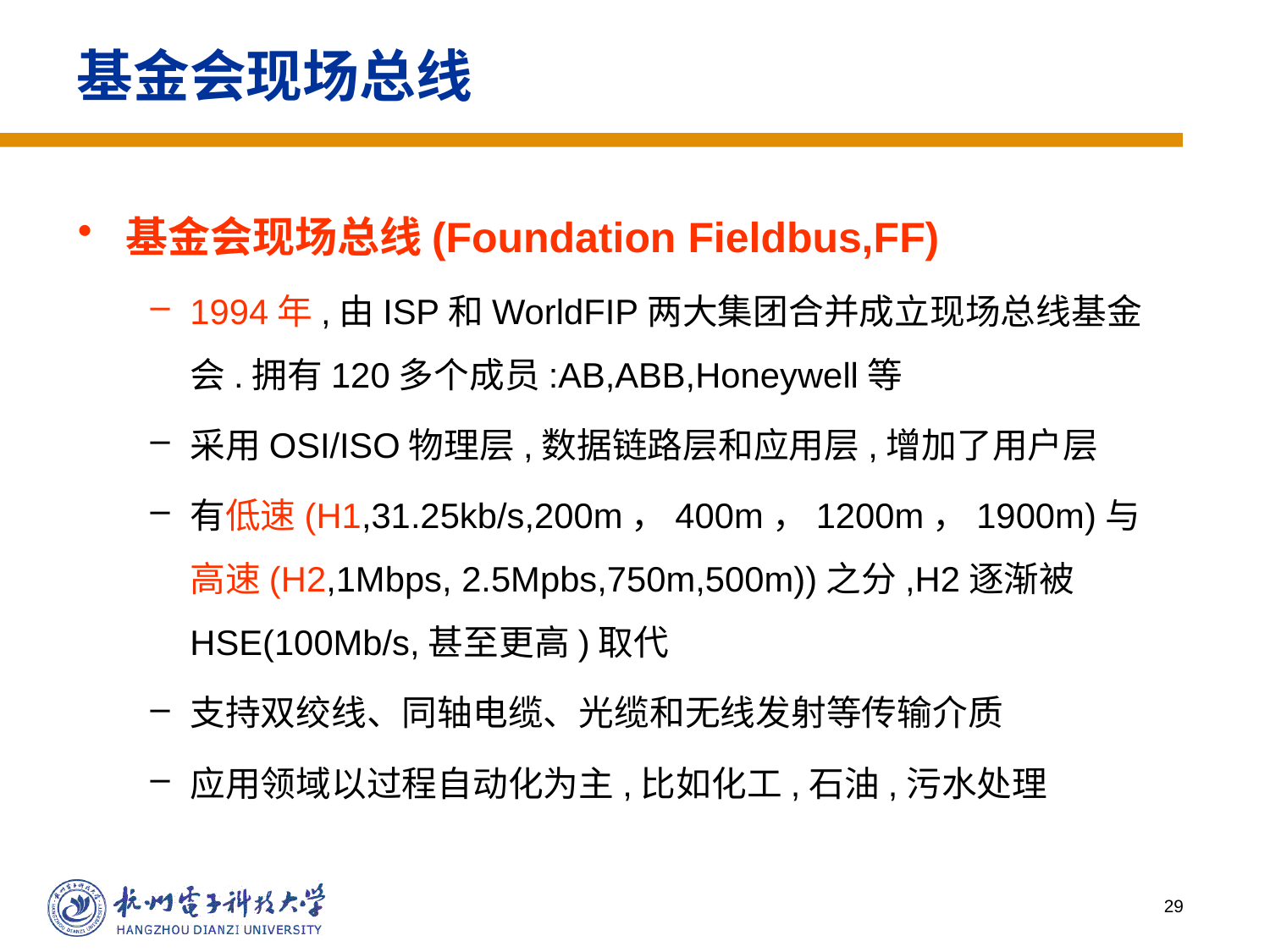

# 基金会现场总线
基金会现场总线(Foundation Fieldbus,FF)
1994年,由ISP和WorldFIP两大集团合并成立现场总线基金会.拥有120多个成员:AB,ABB,Honeywell等
采用OSI/ISO物理层,数据链路层和应用层,增加了用户层
有低速(H1,31.25kb/s,200m，400m，1200m，1900m)与高速(H2,1Mbps, 2.5Mpbs,750m,500m))之分,H2逐渐被HSE(100Mb/s,甚至更高)取代
支持双绞线、同轴电缆、光缆和无线发射等传输介质
应用领域以过程自动化为主,比如化工,石油,污水处理